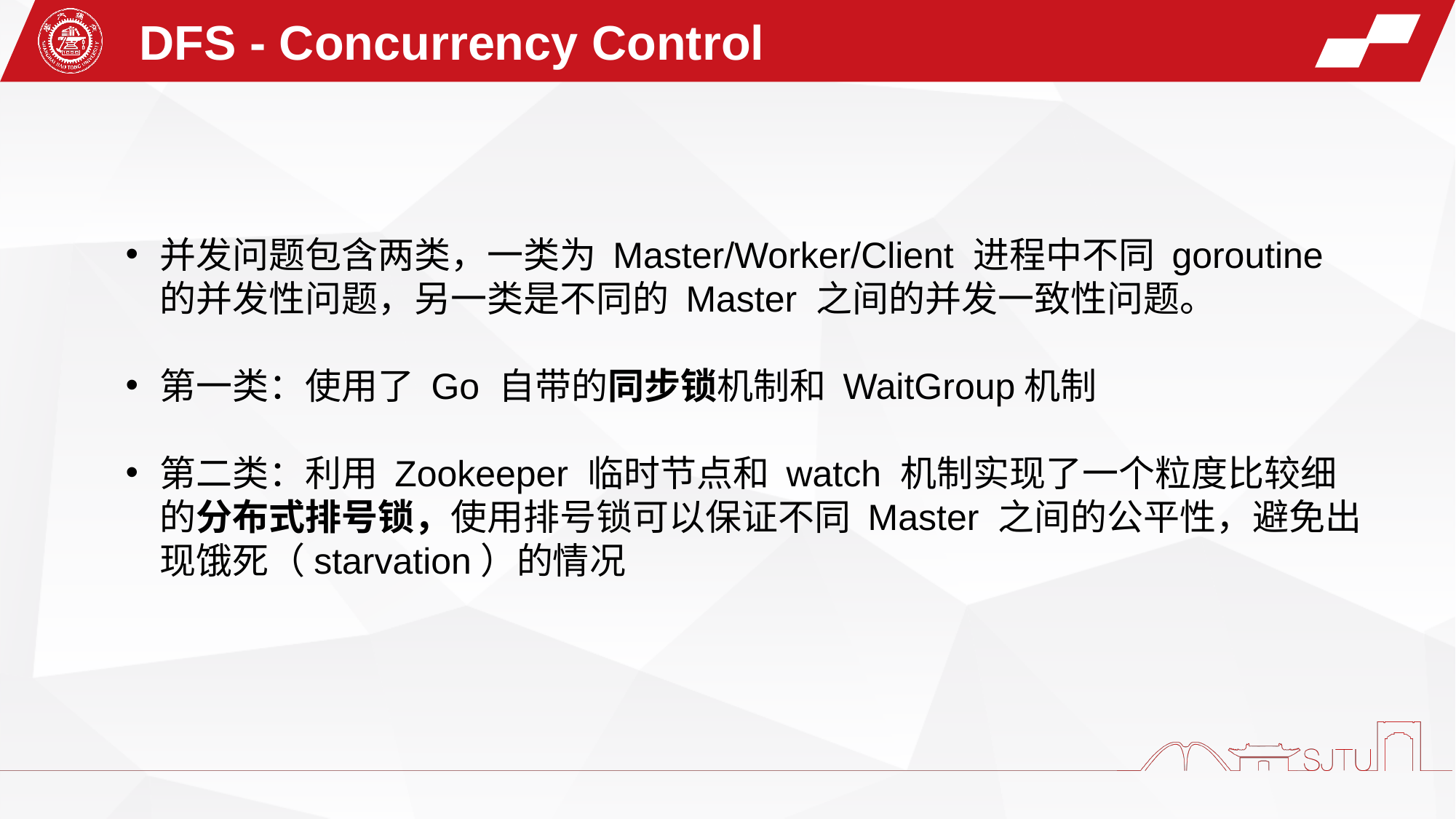

DFS - Concurrency Control
并发问题包含两类，一类为 Master/Worker/Client 进程中不同 goroutine 的并发性问题，另一类是不同的 Master 之间的并发一致性问题。

第一类：使用了 Go 自带的同步锁机制和 WaitGroup机制

第二类：利用 Zookeeper 临时节点和 watch 机制实现了一个粒度比较细的分布式排号锁，使用排号锁可以保证不同 Master 之间的公平性，避免出现饿死（starvation）的情况